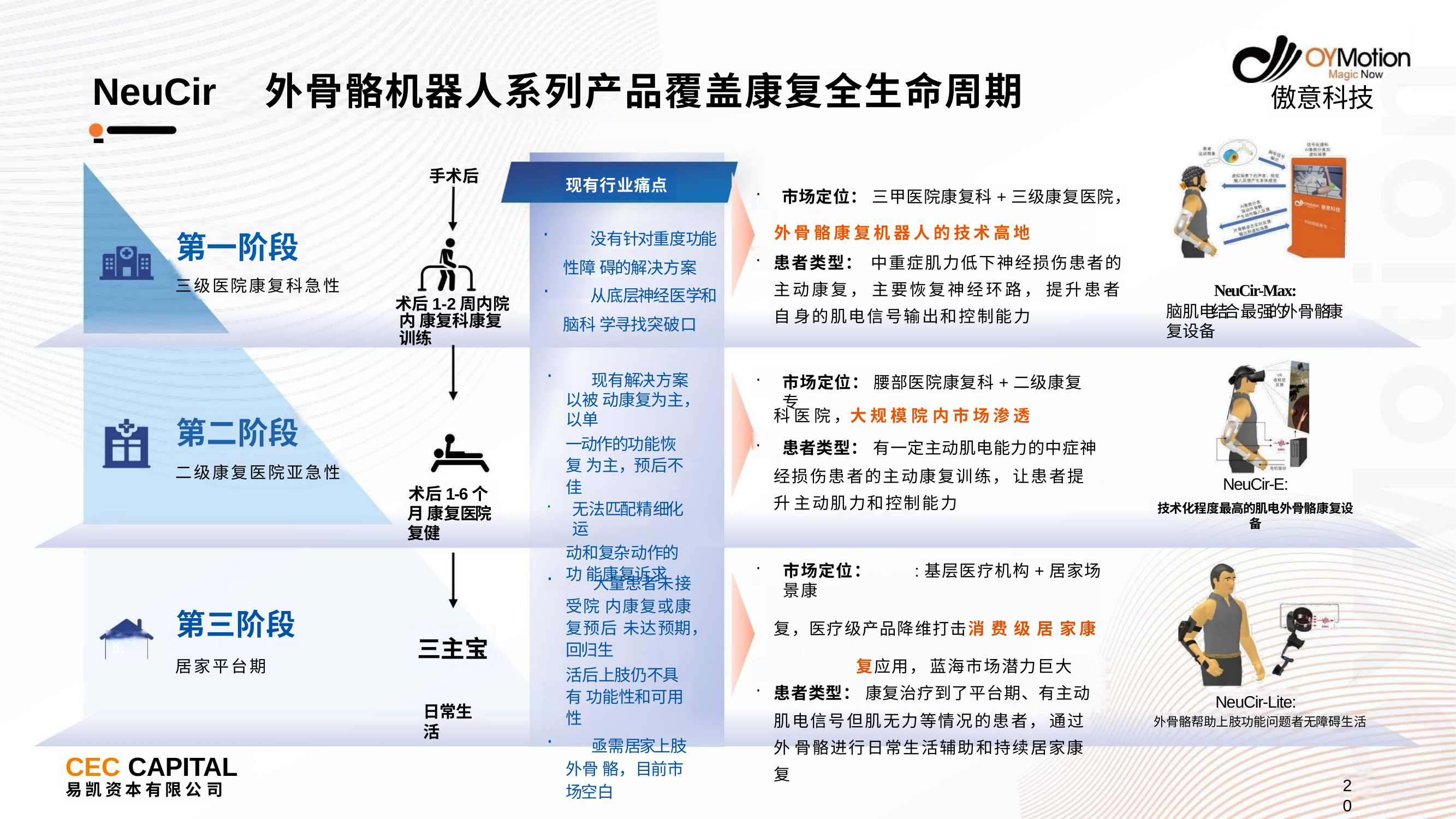

# NeuCir-
外骨骼机器人系列产品覆盖康复全生命周期
傲意科技
手术后
现有行业痛点
市场定位： 三甲医院康复科+三级康复医院，
第一阶段
三级医院康复科急性
外 骨 骼 康 复 机 器 人 的 技 术 高 地
患者类型： 中重症肌力低下神经损伤患者的 主动康复， 主要恢复神经环路， 提升患者自 身的肌电信号输出和控制能力
	没有针对重度功能性障 碍的解决方案
	从底层神经医学和脑科 学寻找突破口
NeuCir-Max:
脑肌电结合最强的外骨骼康复设备
术后1-2周内院内 康复科康复训练
	现有解决方案以被 动康复为主，以单
一动作的功能恢复 为主，预后不佳
无法匹配精细化运
动和复杂动作的功 能康复诉求
市场定位： 腰部医院康复科+二级康复专
第二阶段
二级康复医院亚急性
科 医 院，大 规 模 院 内 市 场 渗 透
患者类型： 有一定主动肌电能力的中症神
经损伤患者的主动康复训练， 让患者提升 主动肌力和控制能力
NeuCir-E:
技术化程度最高的肌电外骨骼康复设备
术后1-6个月 康复医院复健
市场定位：	:基层医疗机构+居家场景康
复，医疗级产品降维打击消 费 级 居 家 康	复应用， 蓝海市场潜力巨大
患者类型： 康复治疗到了平台期、有主动
肌电信号但肌无力等情况的患者， 通过外 骨骼进行日常生活辅助和持续居家康复
	大量患者未接受院 内康复或康复预后 未达预期，回归生
活后上肢仍不具有 功能性和可用性
	亟需居家上肢外骨 骼，目前市场空白
第三阶段
居家平台期
三主宝
ii;
NeuCir-Lite:
外骨骼帮助上肢功能问题者无障碍生活
日常生活
CEC CAPITAL
易 凯 资 本 有 限 公 司
20